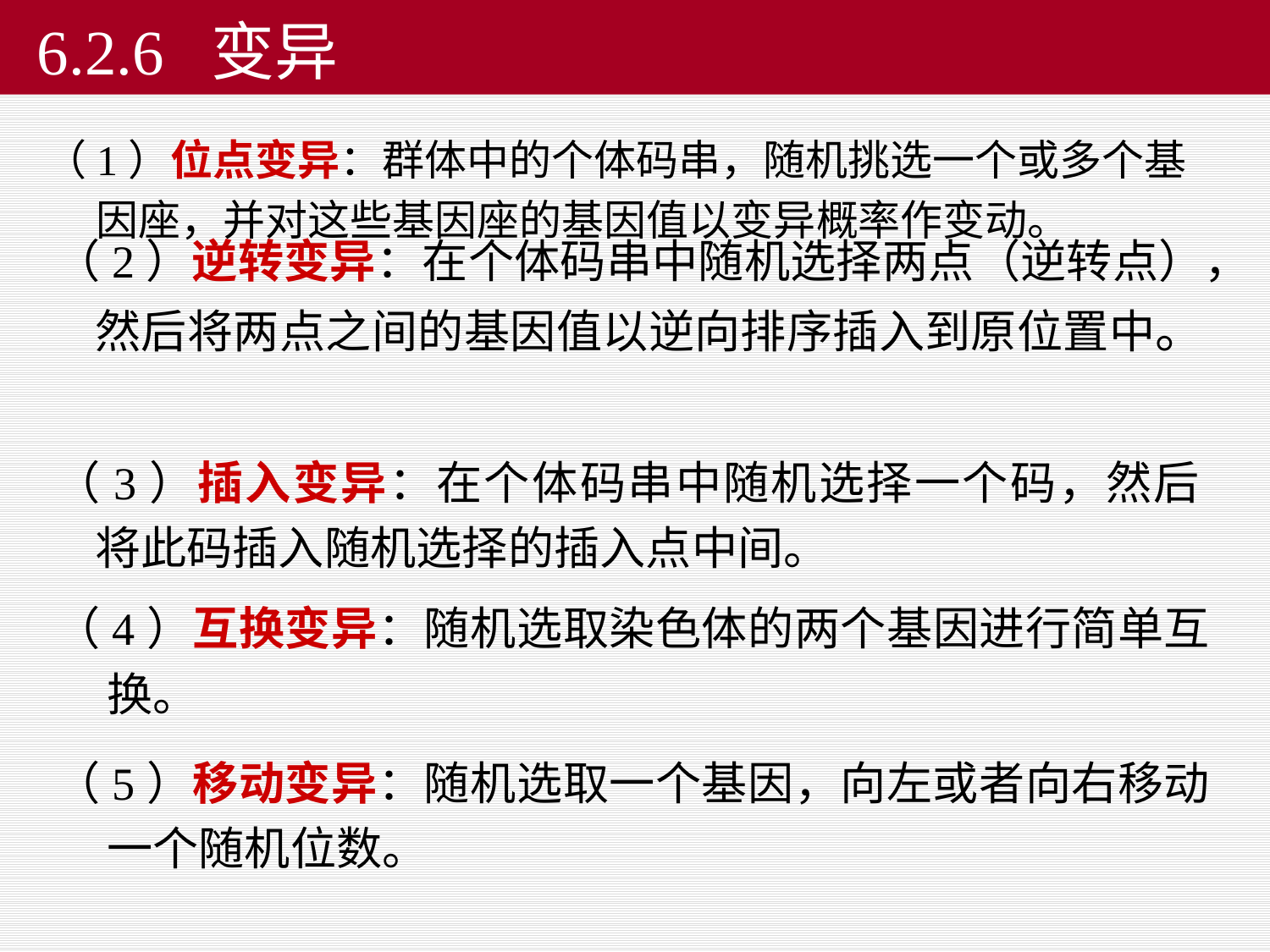

# 6.2.6  变异
（1）位点变异：群体中的个体码串，随机挑选一个或多个基因座，并对这些基因座的基因值以变异概率作变动。
（2）逆转变异：在个体码串中随机选择两点（逆转点），然后将两点之间的基因值以逆向排序插入到原位置中。
（3）插入变异：在个体码串中随机选择一个码，然后将此码插入随机选择的插入点中间。
（4）互换变异：随机选取染色体的两个基因进行简单互换。
（5）移动变异：随机选取一个基因，向左或者向右移动一个随机位数。
64